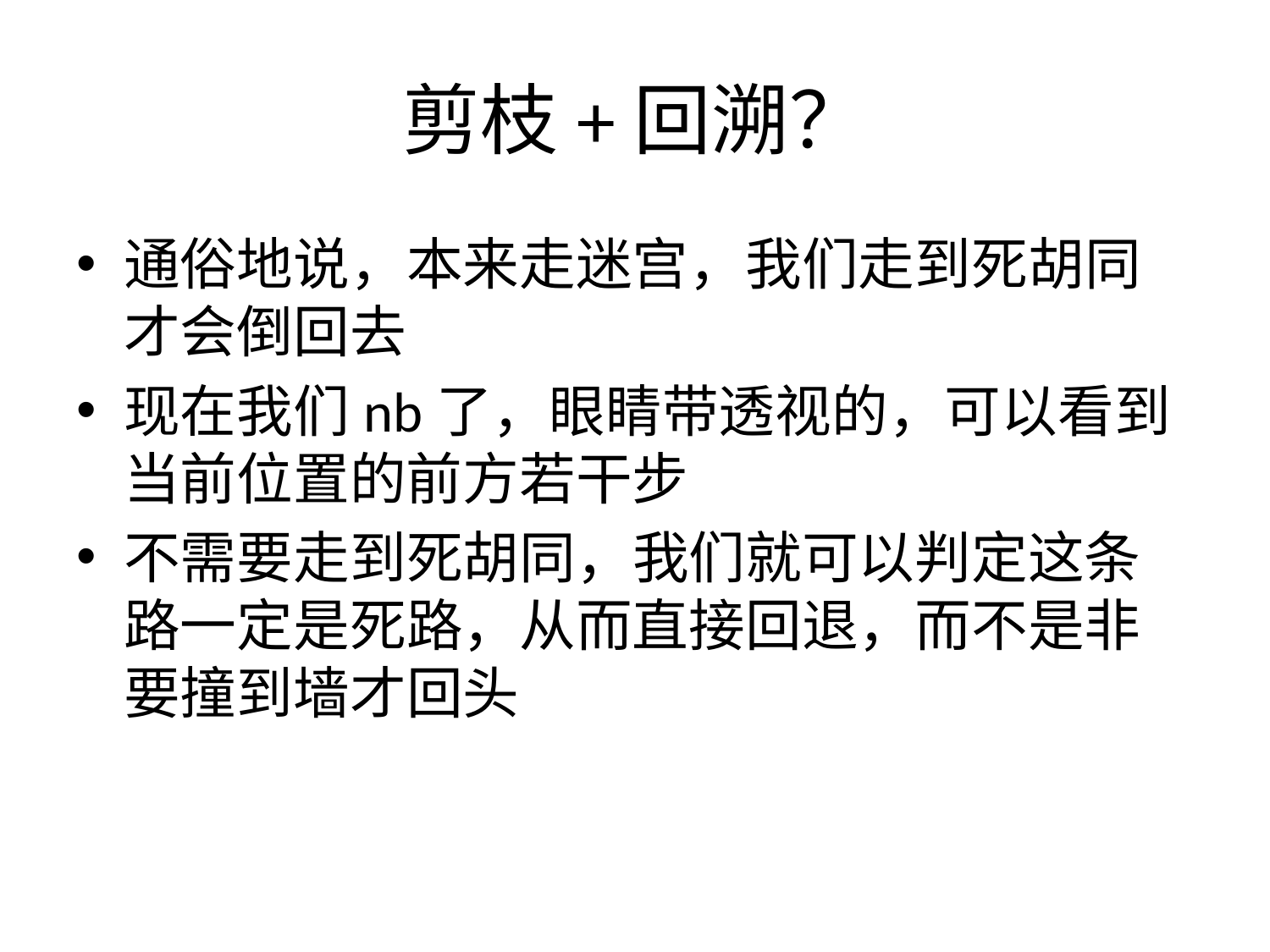

# 剪枝+回溯？
通俗地说，本来走迷宫，我们走到死胡同才会倒回去
现在我们nb了，眼睛带透视的，可以看到当前位置的前方若干步
不需要走到死胡同，我们就可以判定这条路一定是死路，从而直接回退，而不是非要撞到墙才回头